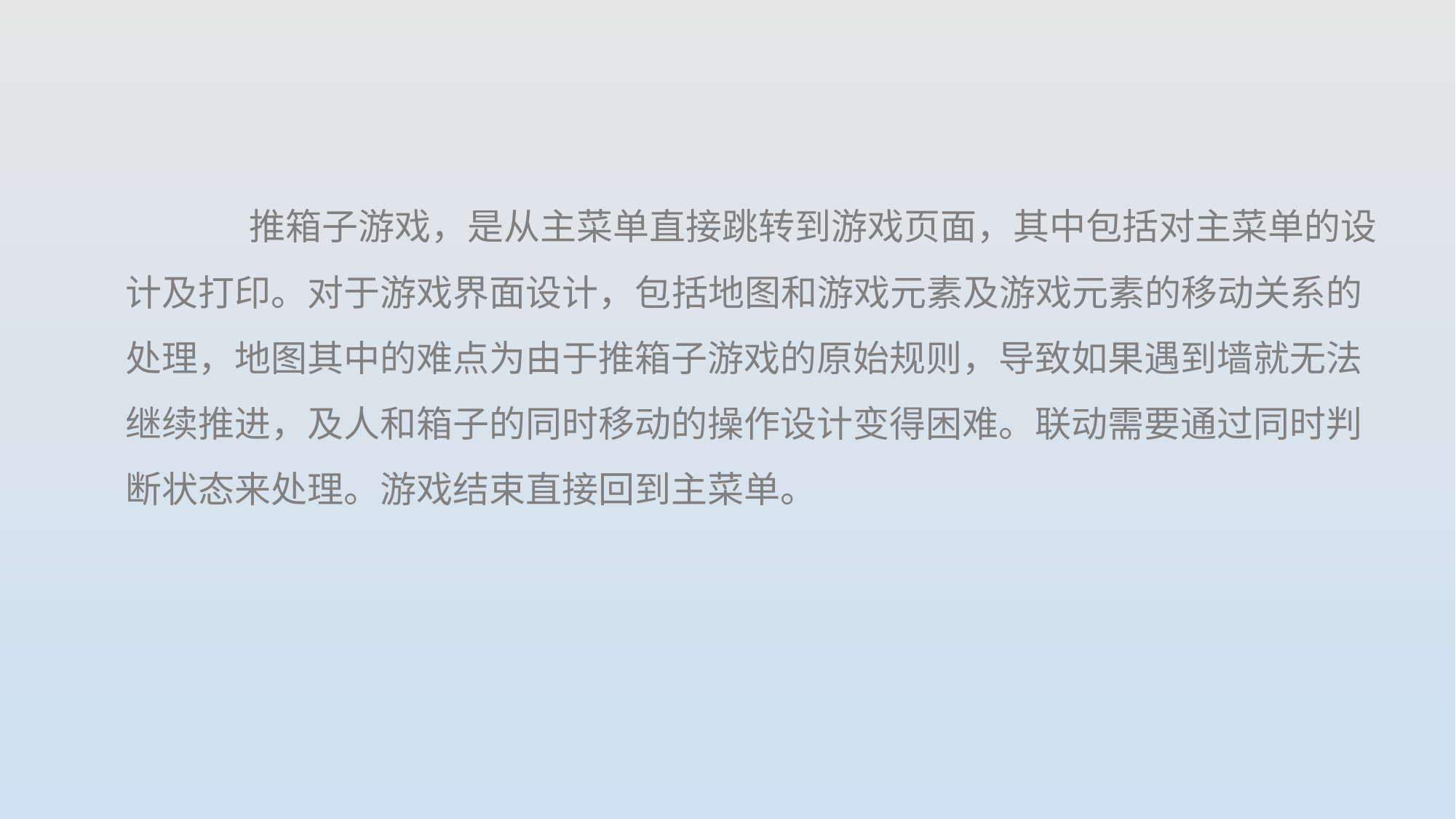

推箱子游戏，是从主菜单直接跳转到游戏页面，其中包括对主菜单的设计及打印。对于游戏界面设计，包括地图和游戏元素及游戏元素的移动关系的处理，地图其中的难点为由于推箱子游戏的原始规则，导致如果遇到墙就无法继续推进，及人和箱子的同时移动的操作设计变得困难。联动需要通过同时判断状态来处理。游戏结束直接回到主菜单。